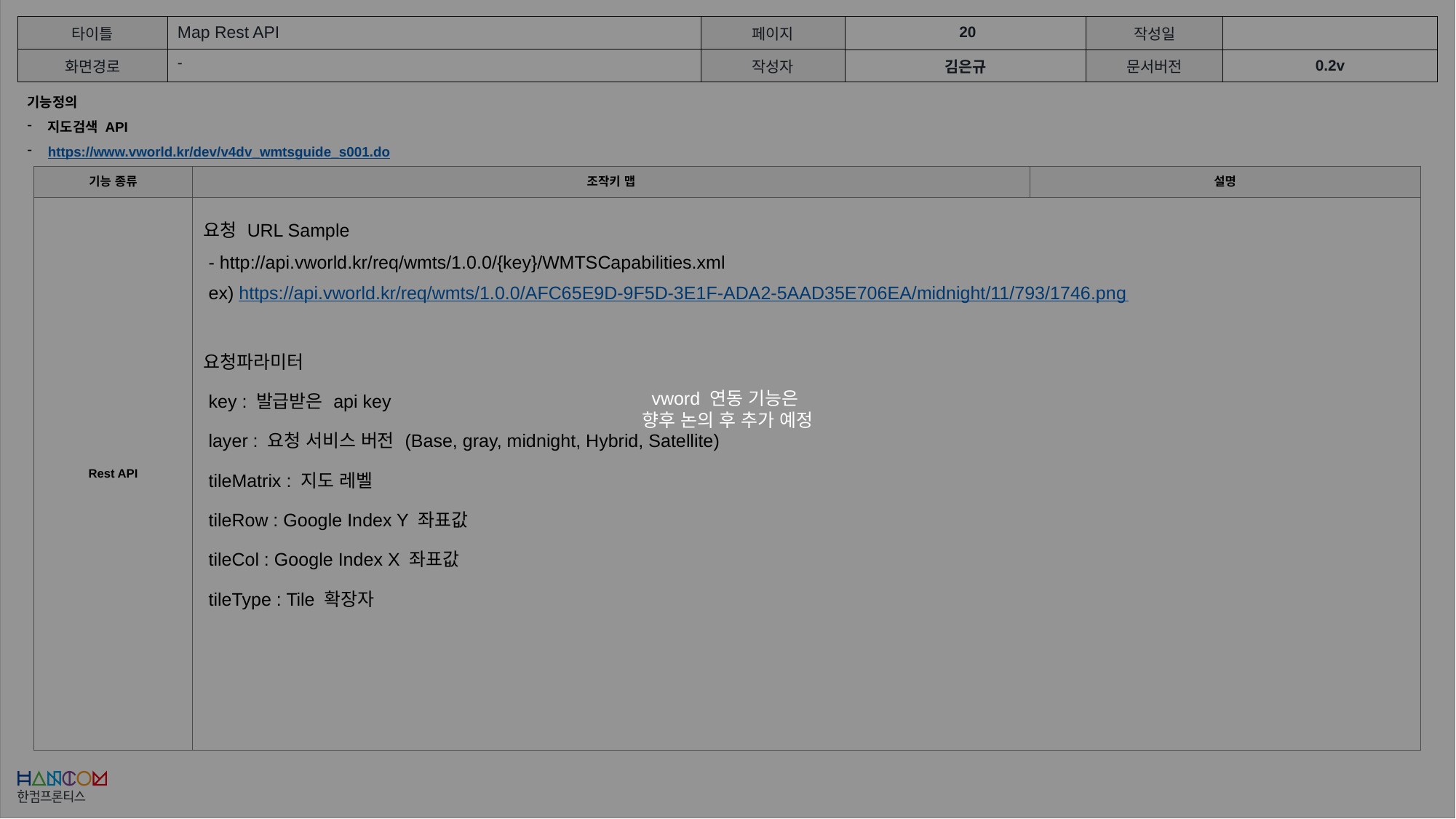

vword 연동 기능은
향후 논의 후 추가 예정
Map Rest API
-
기능정의
지도검색 API
https://www.vworld.kr/dev/v4dv_wmtsguide_s001.do

| 기능 종류 | 조작키 맵 | 설명 |
| --- | --- | --- |
| Rest API | 요청 URL Sample - http://api.vworld.kr/req/wmts/1.0.0/{key}/WMTSCapabilities.xml ex) https://api.vworld.kr/req/wmts/1.0.0/AFC65E9D-9F5D-3E1F-ADA2-5AAD35E706EA/midnight/11/793/1746.png 요청파라미터 key : 발급받은 api key layer : 요청 서비스 버전 (Base, gray, midnight, Hybrid, Satellite) tileMatrix : 지도 레벨 tileRow : Google Index Y 좌표값 tileCol : Google Index X 좌표값 tileType : Tile 확장자 | W키를 누를 경우, 선택 모드가 됩니다. G키를 누를 경우, 이동 모드가 됩니다. R키를 누를 경우, 회전 모드가 됩니다. S키를 누를 경우, 크기 제어 모드가 됩니다. |